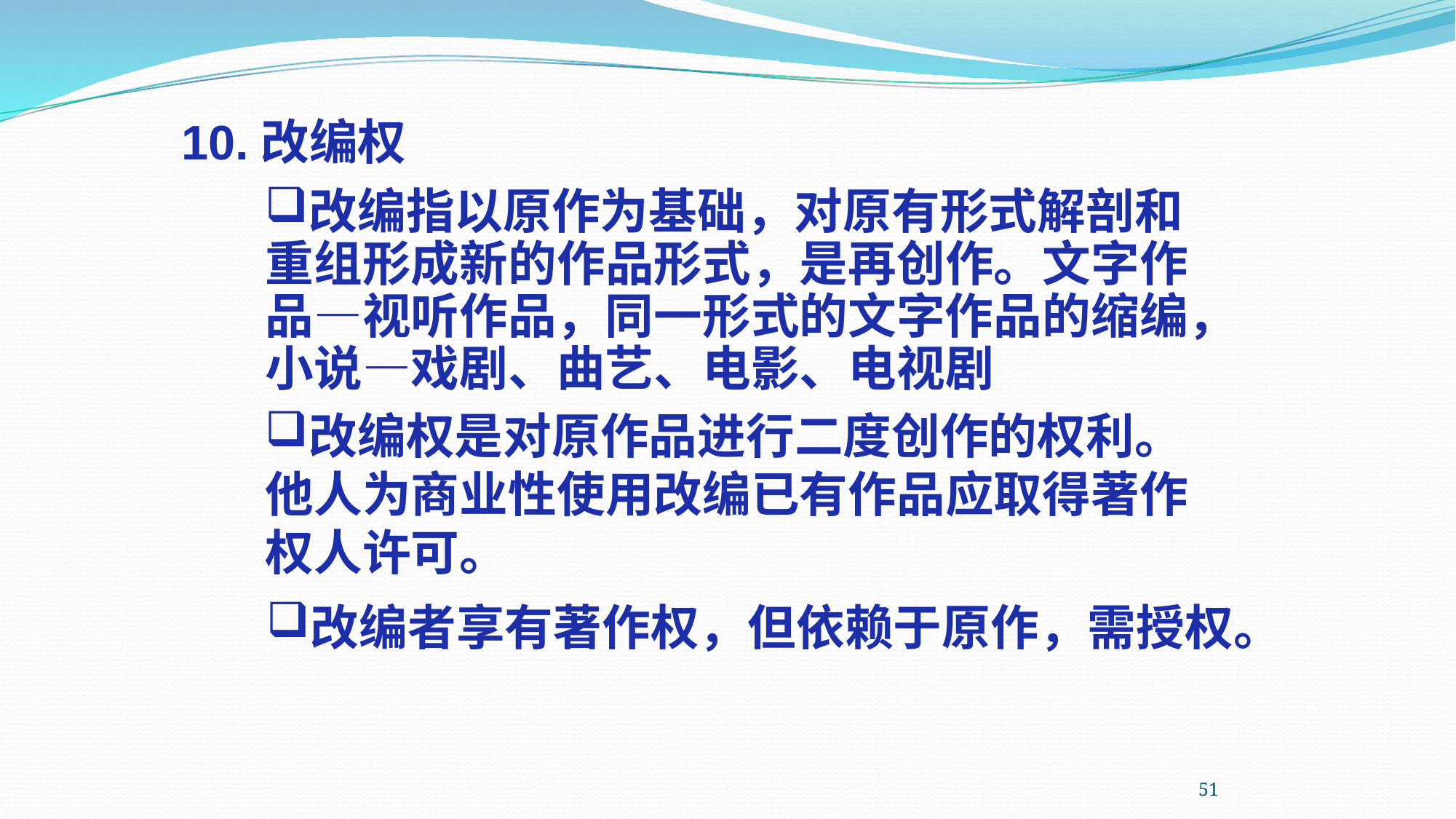

10.改编权
改编指以原作为基础，对原有形式解剖和重组形成新的作品形式，是再创作。文字作品—视听作品，同一形式的文字作品的缩编，小说—戏剧、曲艺、电影、电视剧
改编权是对原作品进行二度创作的权利。他人为商业性使用改编已有作品应取得著作权人许可。
改编者享有著作权，但依赖于原作，需授权。
51